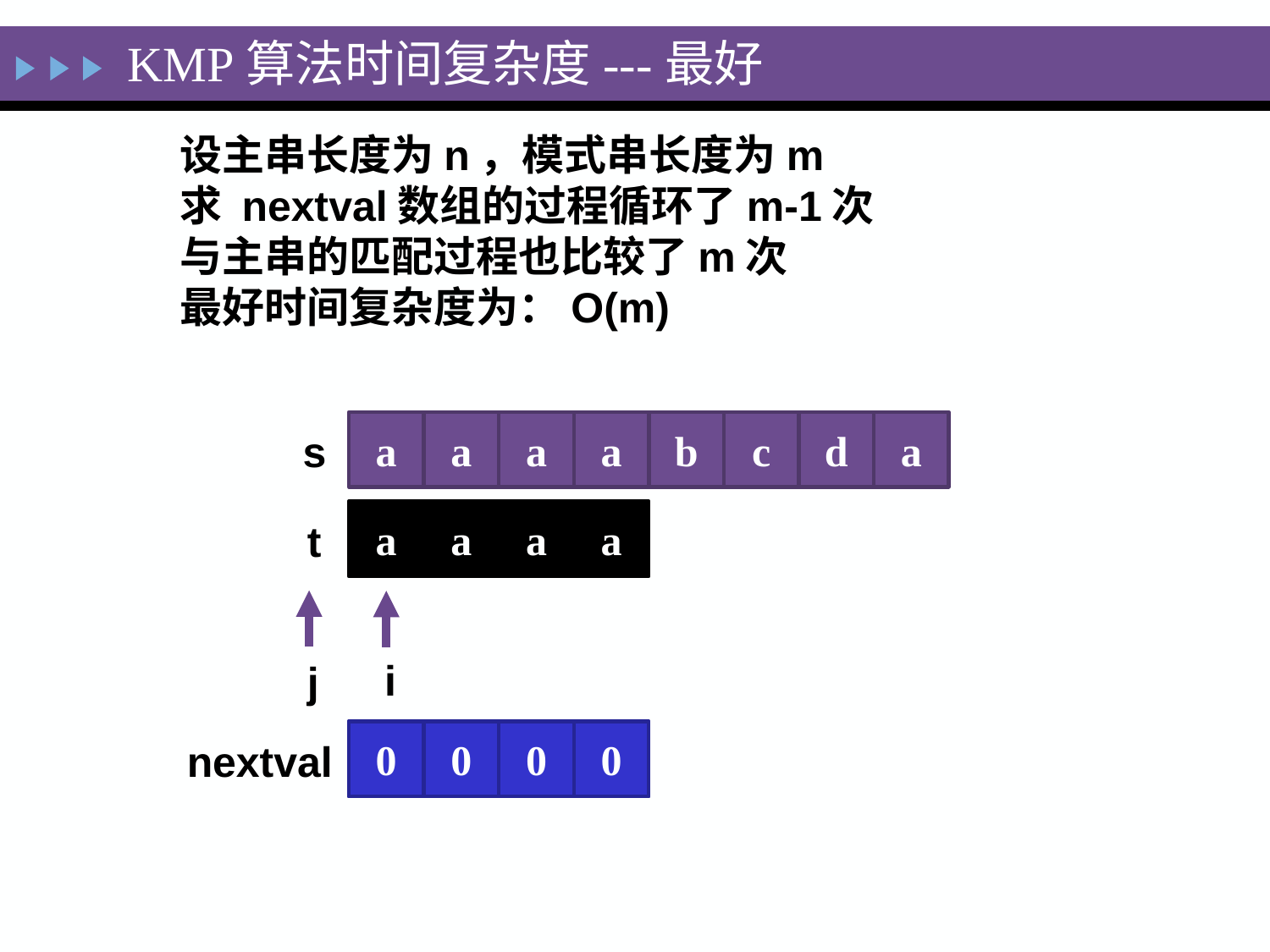

KMP算法时间复杂度---最好
设主串长度为n，模式串长度为m
求 nextval数组的过程循环了m-1次
与主串的匹配过程也比较了m次
最好时间复杂度为：O(m)
a
a
a
a
b
c
d
a
s
a
a
a
a
t
j
i

0

0

0

0
nextval